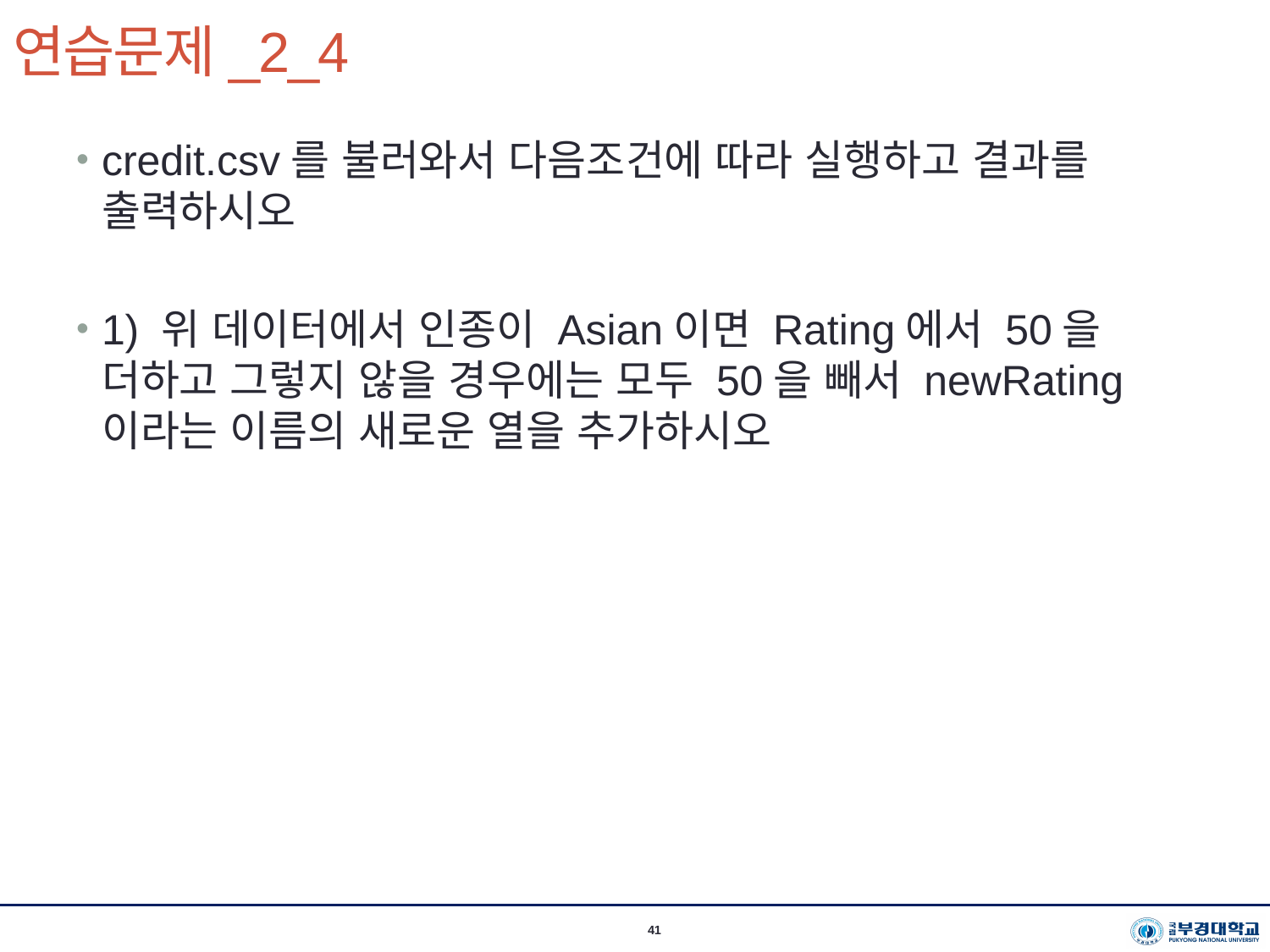

# 연습문제_2_4
시스템경영공학부 이지환 교수(2020-2학기)
41
credit.csv를 불러와서 다음조건에 따라 실행하고 결과를 출력하시오

1) 위 데이터에서 인종이 Asian이면 Rating에서 50을 더하고 그렇지 않을 경우에는 모두 50을 빼서 newRating이라는 이름의 새로운 열을 추가하시오